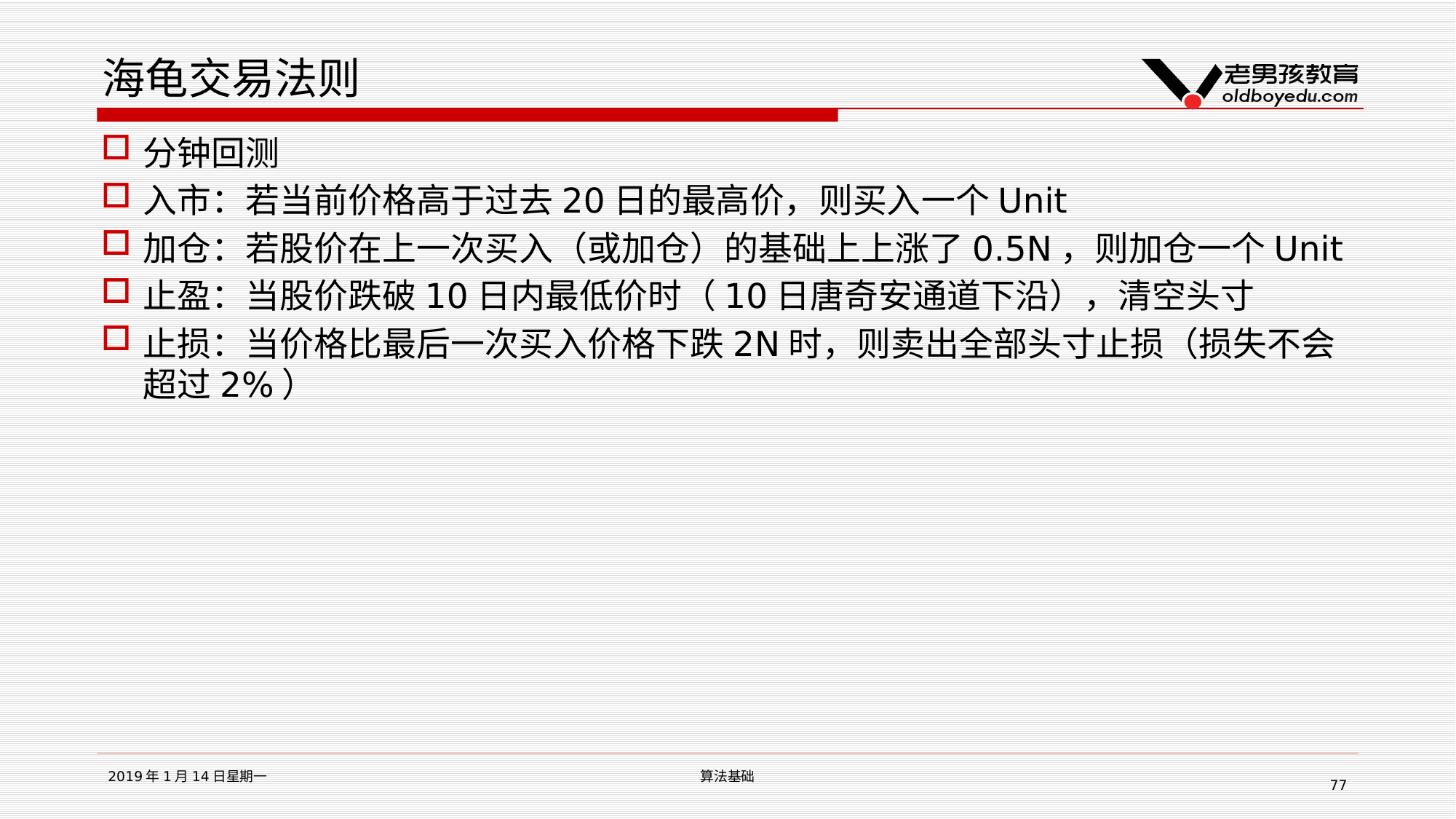

# 海龟交易法则
分钟回测
入市：若当前价格高于过去20日的最高价，则买入一个Unit
加仓：若股价在上一次买入（或加仓）的基础上上涨了0.5N，则加仓一个Unit
止盈：当股价跌破10日内最低价时（10日唐奇安通道下沿），清空头寸
止损：当价格比最后一次买入价格下跌2N时，则卖出全部头寸止损（损失不会超过2%）
2019年1月14日星期一
算法基础
77